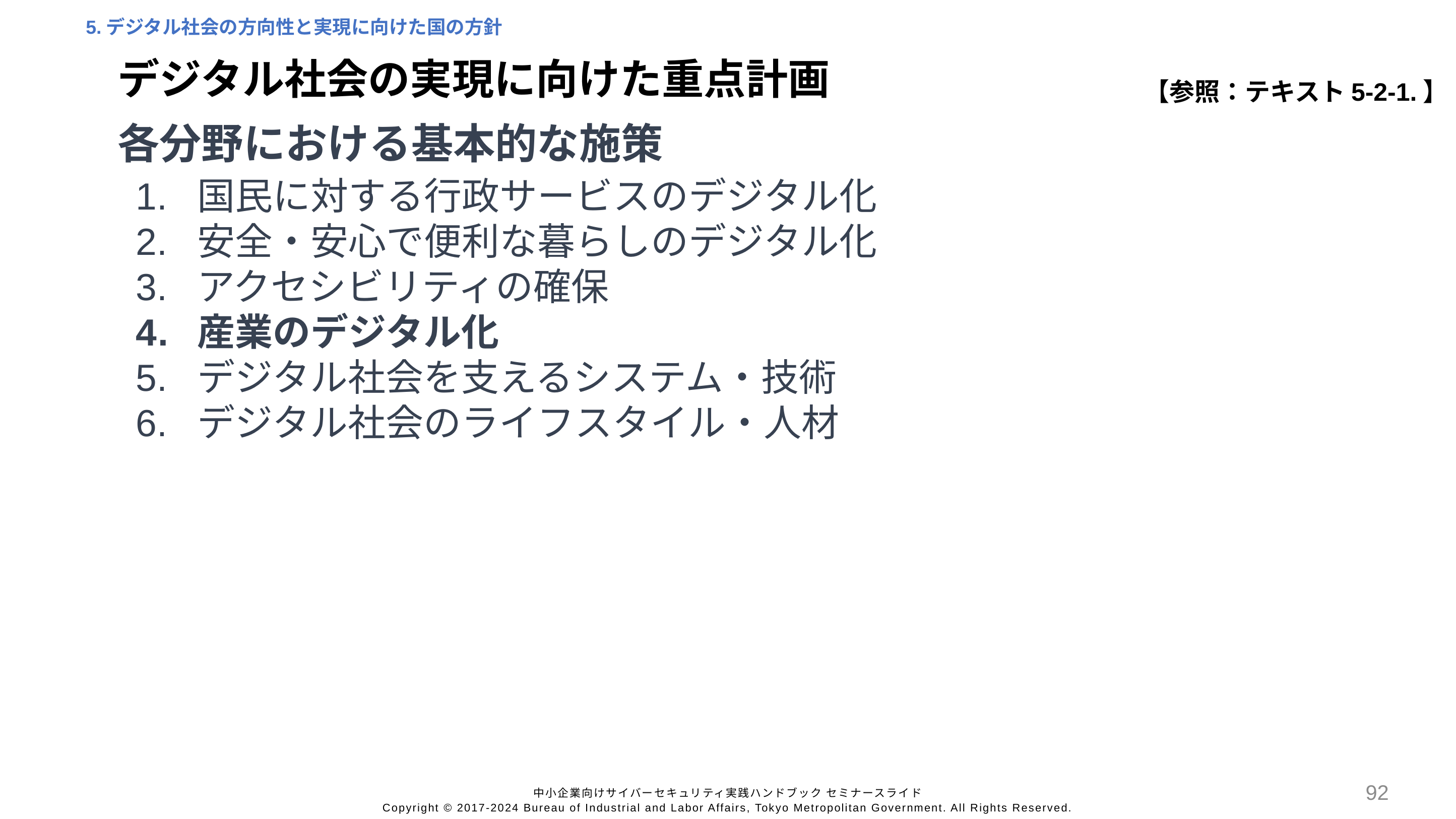

5.デジタル社会の方向性と実現に向けた国の方針
デジタル社会の実現に向けた重点計画
【参照：テキスト5-2-1.】
各分野における基本的な施策
国民に対する行政サービスのデジタル化
安全・安心で便利な暮らしのデジタル化
アクセシビリティの確保
産業のデジタル化
デジタル社会を支えるシステム・技術
デジタル社会のライフスタイル・人材

92